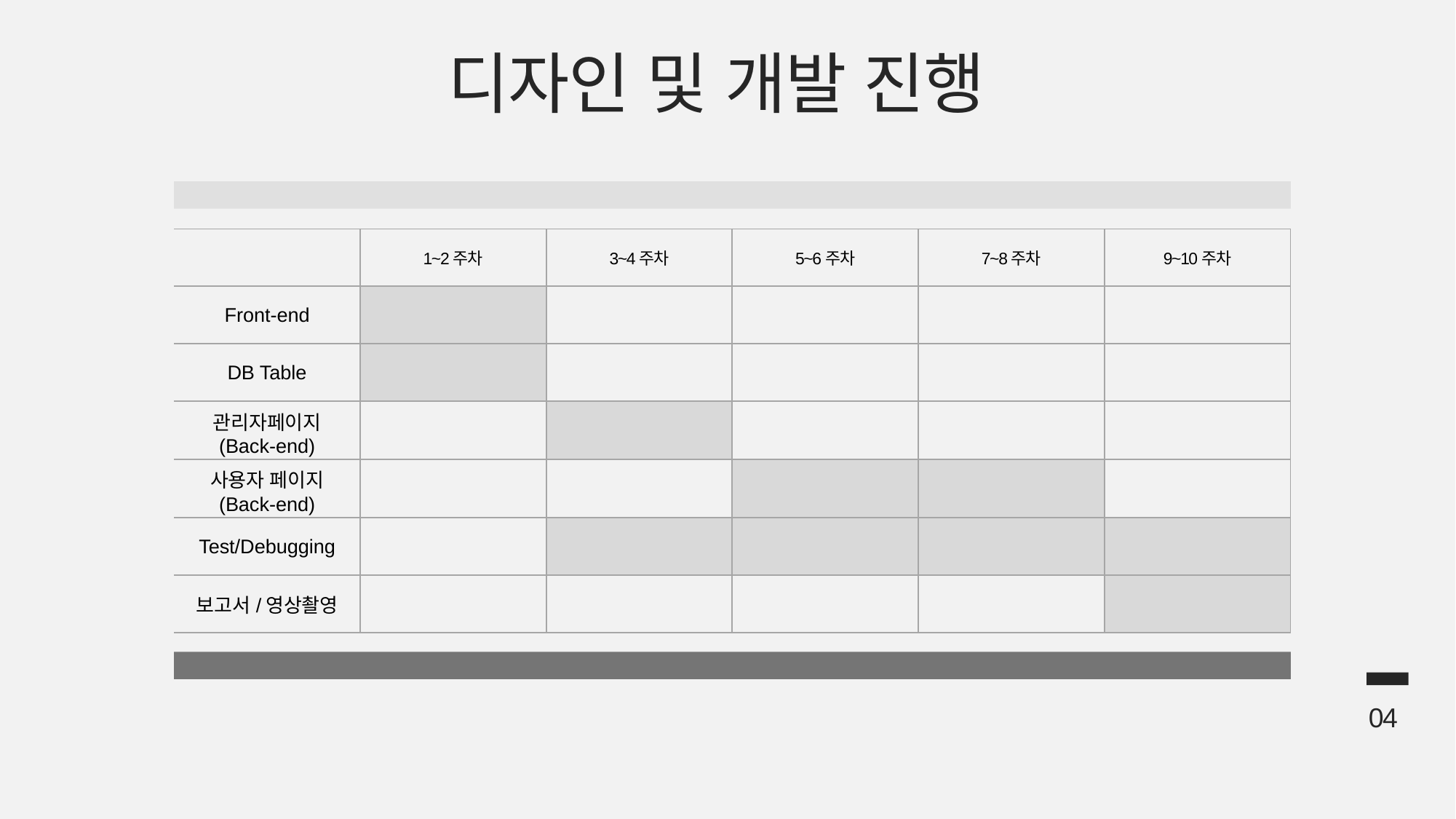

디자인 및 개발 진행

04
|  | 1~2주차 | 3~4주차 | 5~6주차 | 7~8주차 | 9~10주차 |
| --- | --- | --- | --- | --- | --- |
| Front-end |  |  |  |  |  |
| DB Table |  |  |  |  |  |
| 관리자페이지 (Back-end) |  |  |  |  |  |
| 사용자 페이지 (Back-end) |  |  |  |  |  |
| Test/Debugging |  |  |  |  |  |
| 보고서/영상촬영 |  |  |  |  |  |